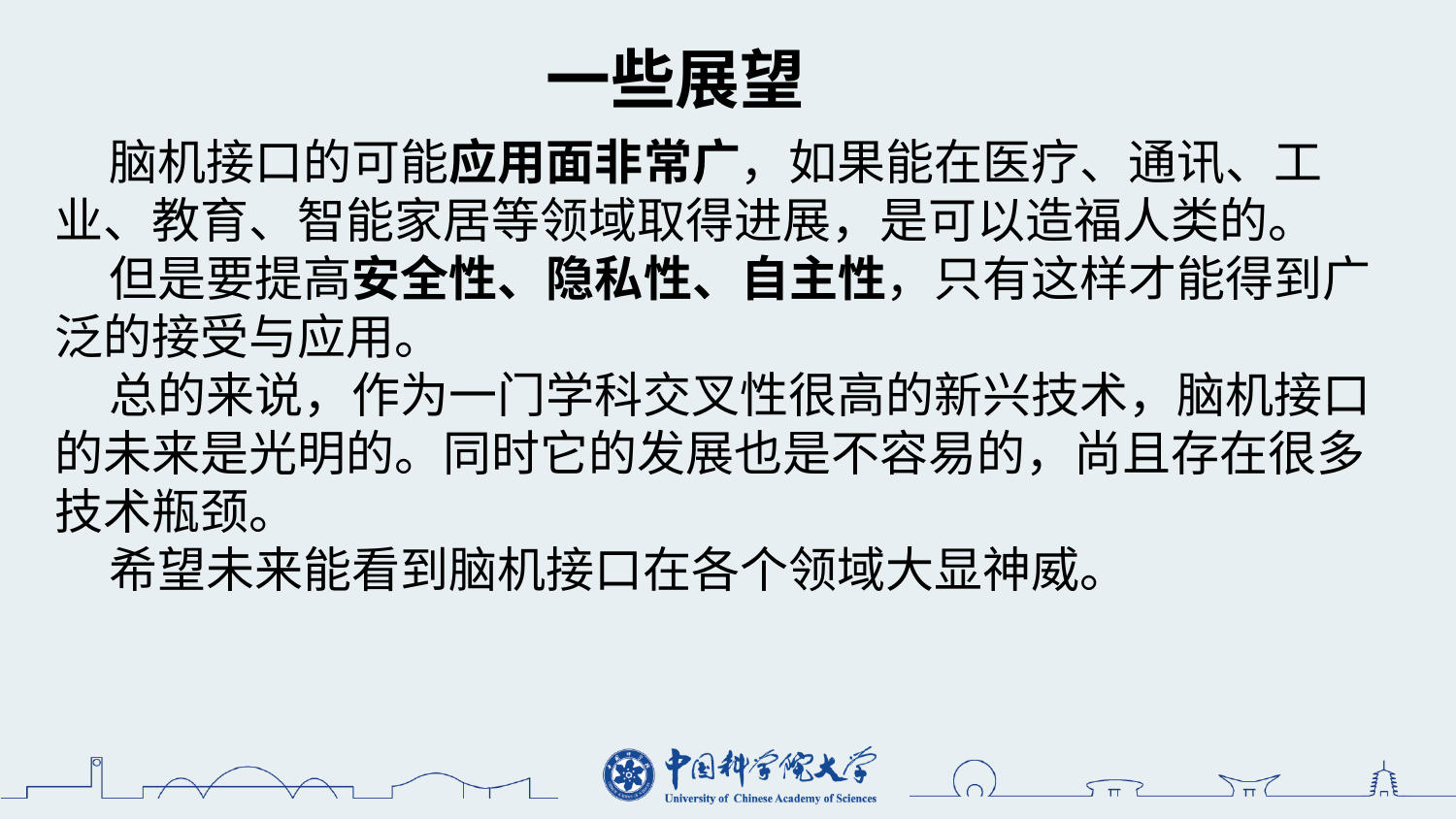

一些展望
    脑机接口的可能应用面非常广，如果能在医疗、通讯、工业、教育、智能家居等领域取得进展，是可以造福人类的。
    但是要提高安全性、隐私性、自主性，只有这样才能得到广泛的接受与应用。
    总的来说，作为一门学科交叉性很高的新兴技术，脑机接口的未来是光明的。同时它的发展也是不容易的，尚且存在很多技术瓶颈。
    希望未来能看到脑机接口在各个领域大显神威。